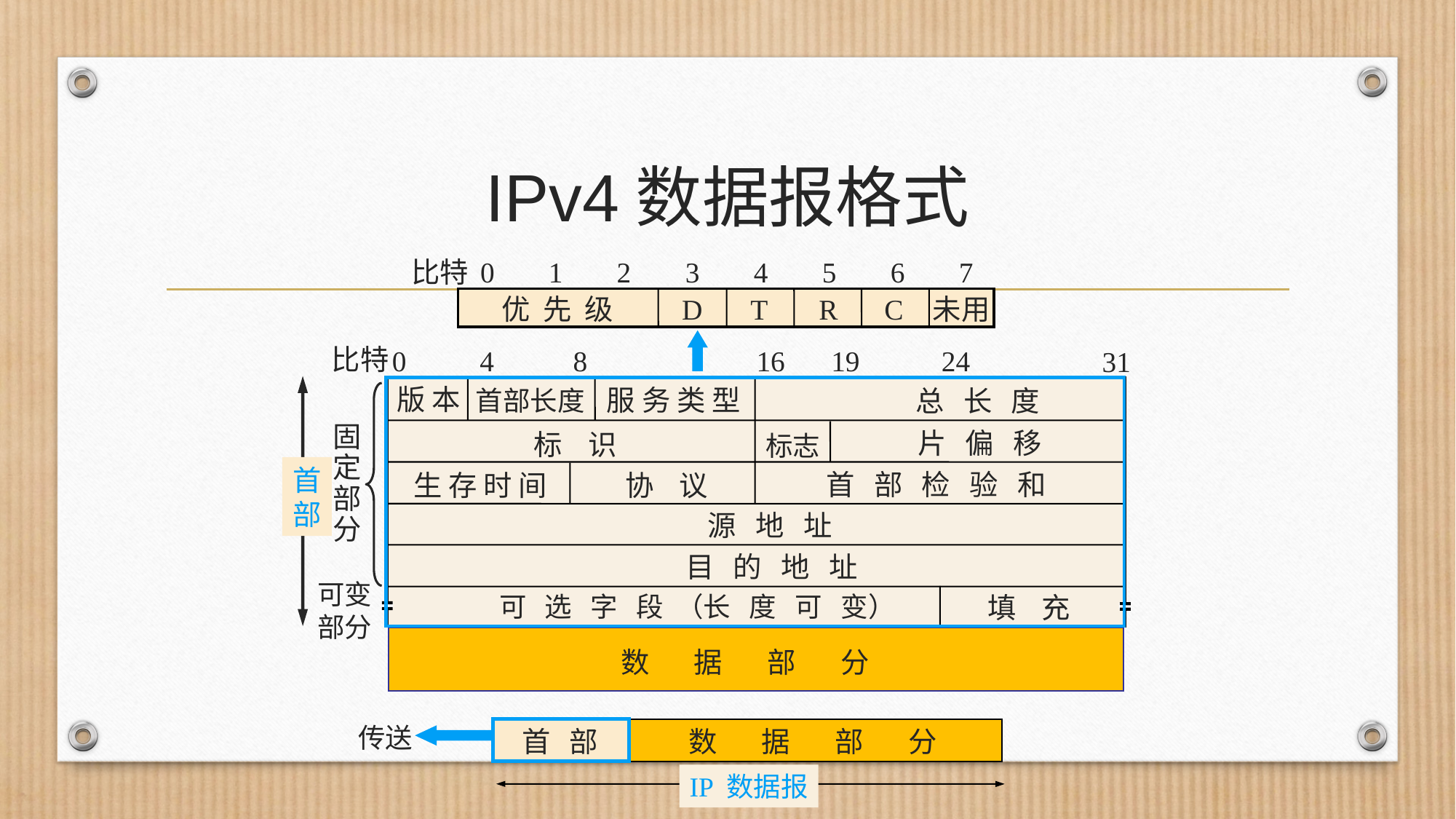

# IPv4数据报格式
比特
0
1
2
3
4
5
6
7
优  先  级
D
T
R
C
未用

比特
0
4
8
16
19
24
31

首
部
版 本

服 务 类 型
总   长   度

首部长度

固
定
部
分

片   偏   移

标    识
标志
首   部   检   验   和

生 存 时 间
协    议

源   地   址

目   的   地   址

可变
部分
可   选   字   段  （长   度   可   变）
填    充

数       据       部       分
传送
首   部
数       据       部       分

IP 数据报